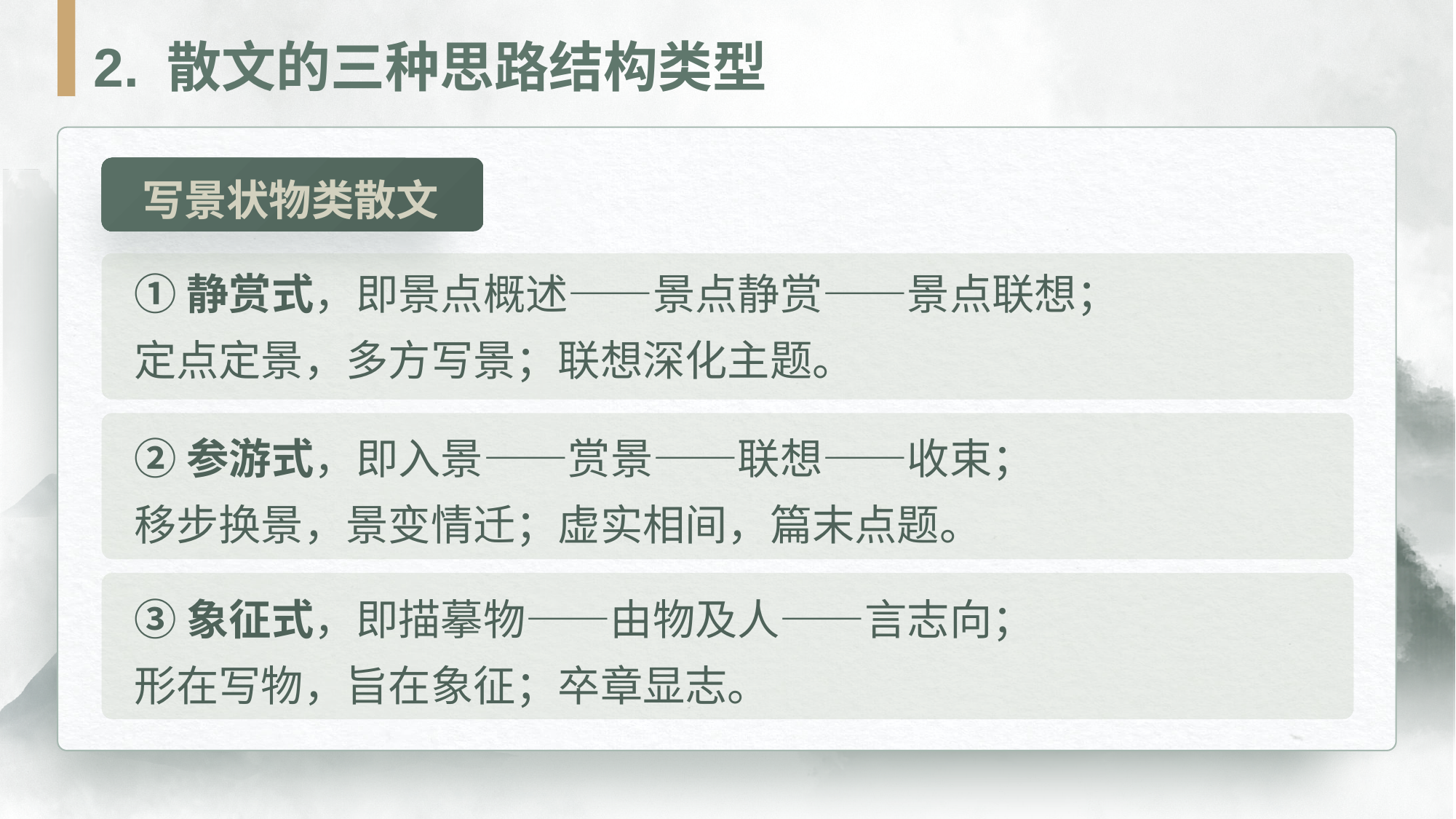

2. 散文的三种思路结构类型

写景状物类散文

①静赏式，即景点概述——景点静赏——景点联想；定点定景，多方写景；联想深化主题。

②参游式，即入景——赏景——联想——收束；移步换景，景变情迁；虚实相间，篇末点题。

③象征式，即描摹物——由物及人——言志向；形在写物，旨在象征；卒章显志。